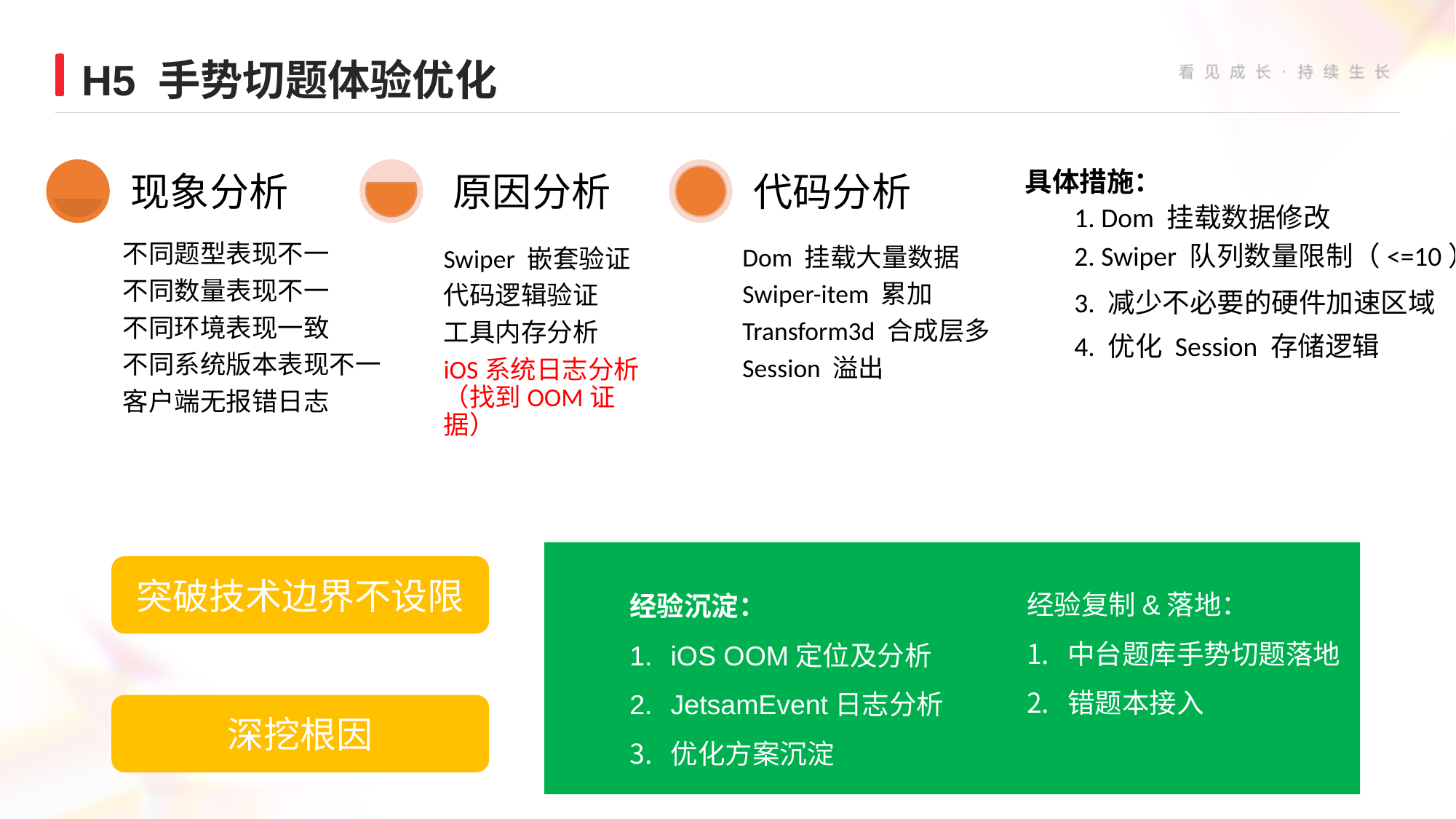

H5 手势切题体验优化
不同题型表现不一
不同数量表现不一
不同环境表现一致
不同系统版本表现不一
客户端无报错日志
现象分析
Swiper 嵌套验证
代码逻辑验证
工具内存分析
iOS系统日志分析（找到OOM证据）
原因分析
Dom 挂载大量数据
Swiper-item 累加
Transform3d 合成层多
Session 溢出
代码分析
具体措施：
1. Dom 挂载数据修改
2. Swiper 队列数量限制（<=10）
4. 优化 Session 存储逻辑
3. 减少不必要的硬件加速区域

突破技术边界不设限
深挖根因
经验复制&落地：
中台题库手势切题落地
错题本接入
经验沉淀：
iOS OOM定位及分析
JetsamEvent日志分析
优化方案沉淀